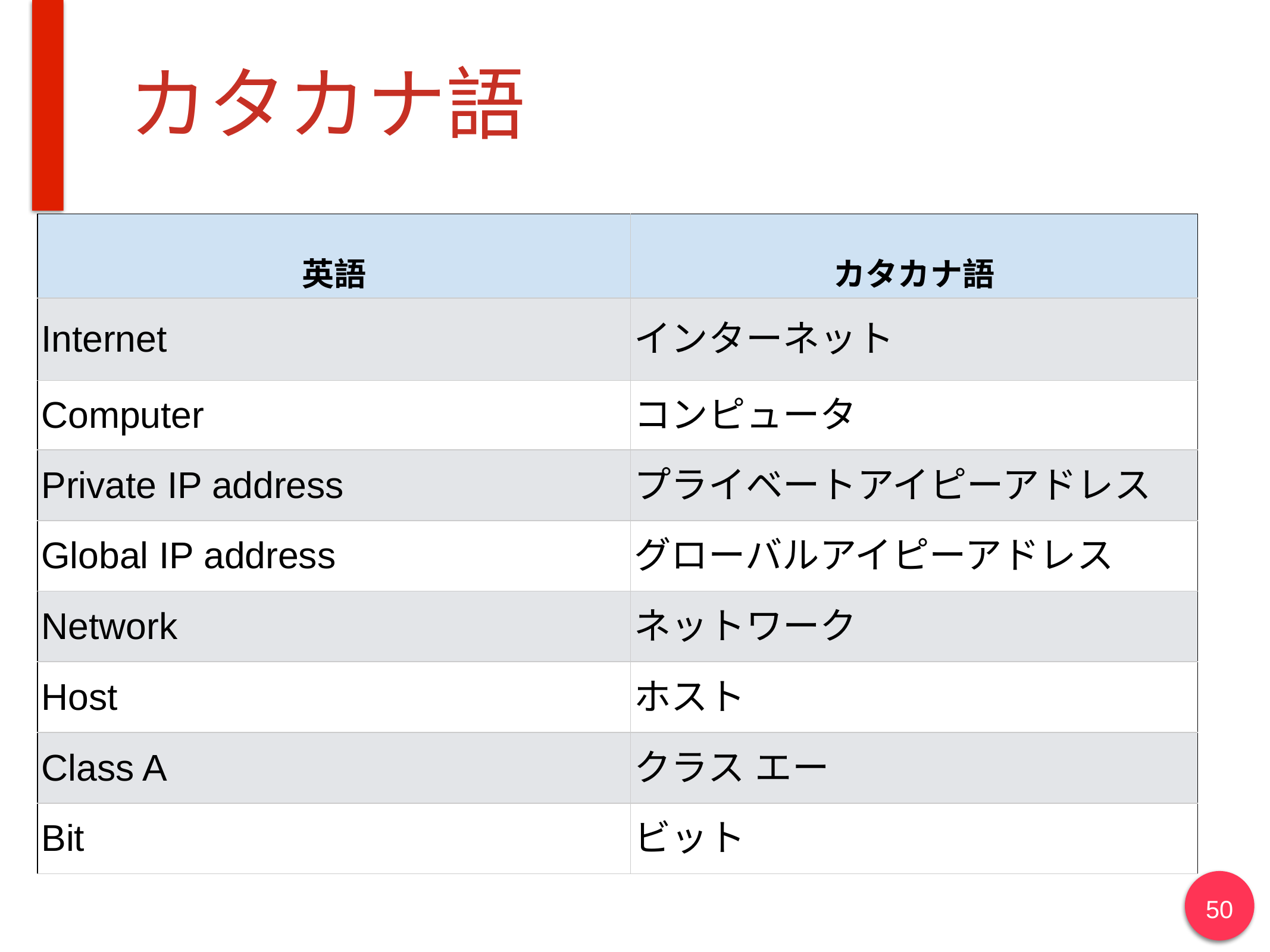

# カタカナ語
| 英語 | カタカナ語 |
| --- | --- |
| Internet | インターネット |
| Computer | コンピュータ |
| Private IP address | プライベートアイピーアドレス |
| Global IP address | グローバルアイピーアドレス |
| Network | ネットワーク |
| Host | ホスト |
| Class A | クラス エー |
| Bit | ビット |
50